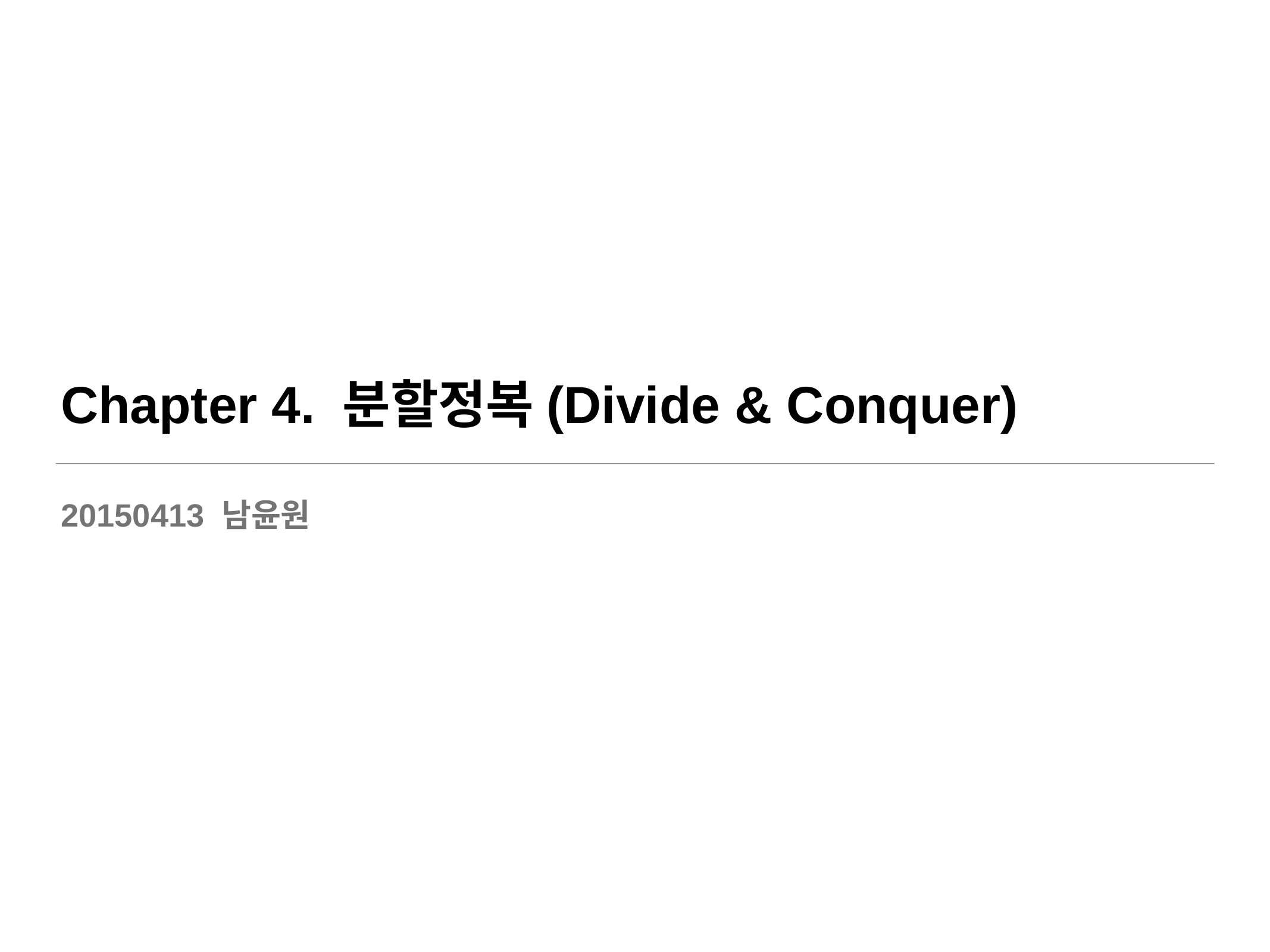

# Chapter 4. 분할정복(Divide & Conquer)

20150413 남윤원